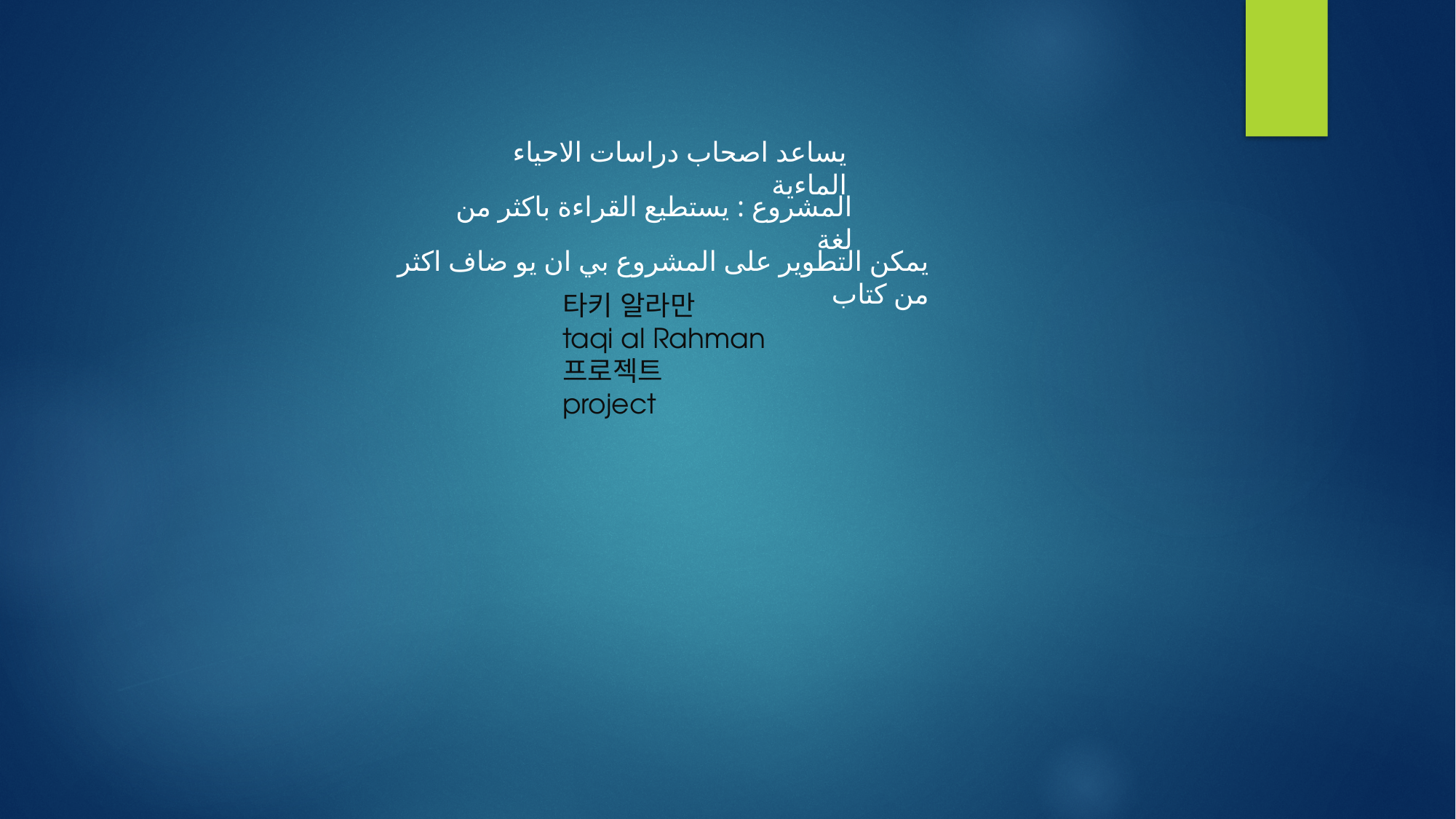

يساعد اصحاب دراسات الاحياء الماءية
المشروع : يستطيع القراءة باكثر من لغة
يمكن التطوير على المشروع بي ان يو ضاف اكثر من كتاب
타키 알라만
taqi al Rahman
프로젝트
project